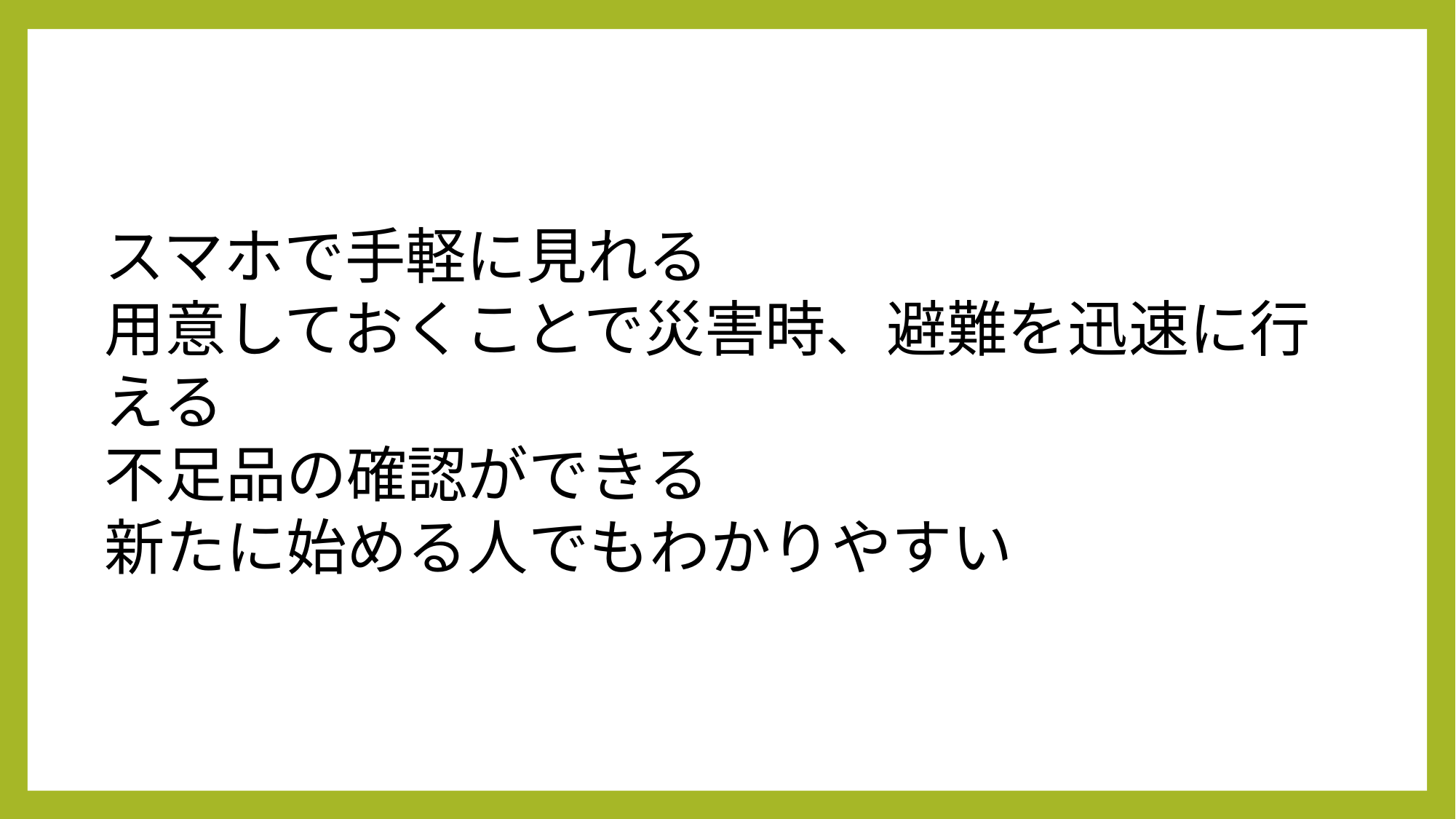

スマホで手軽に見れる
用意しておくことで災害時、避難を迅速に行える
不足品の確認ができる
新たに始める人でもわかりやすい